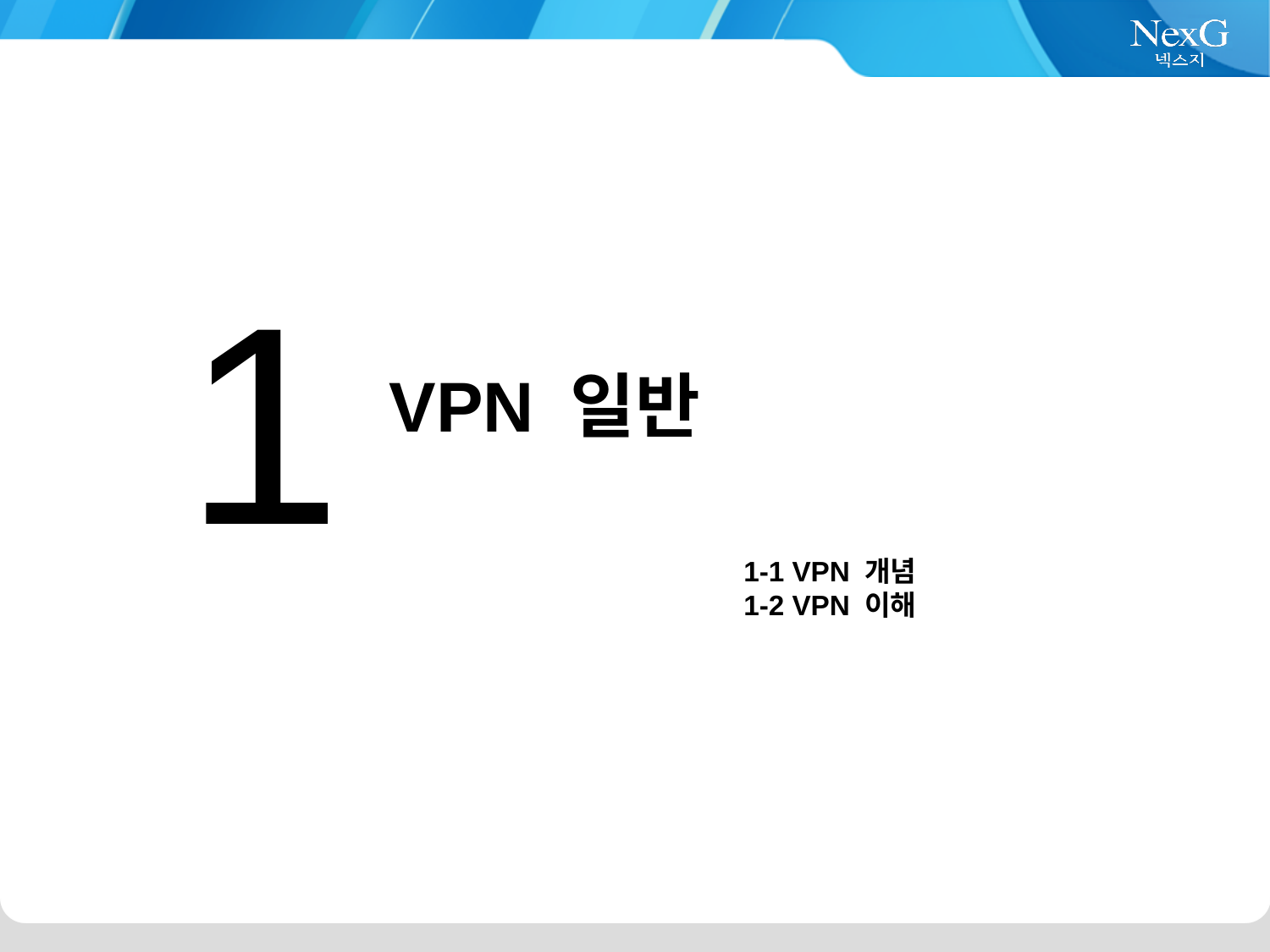

1
VPN 일반
1-1 VPN 개념
1-2 VPN 이해